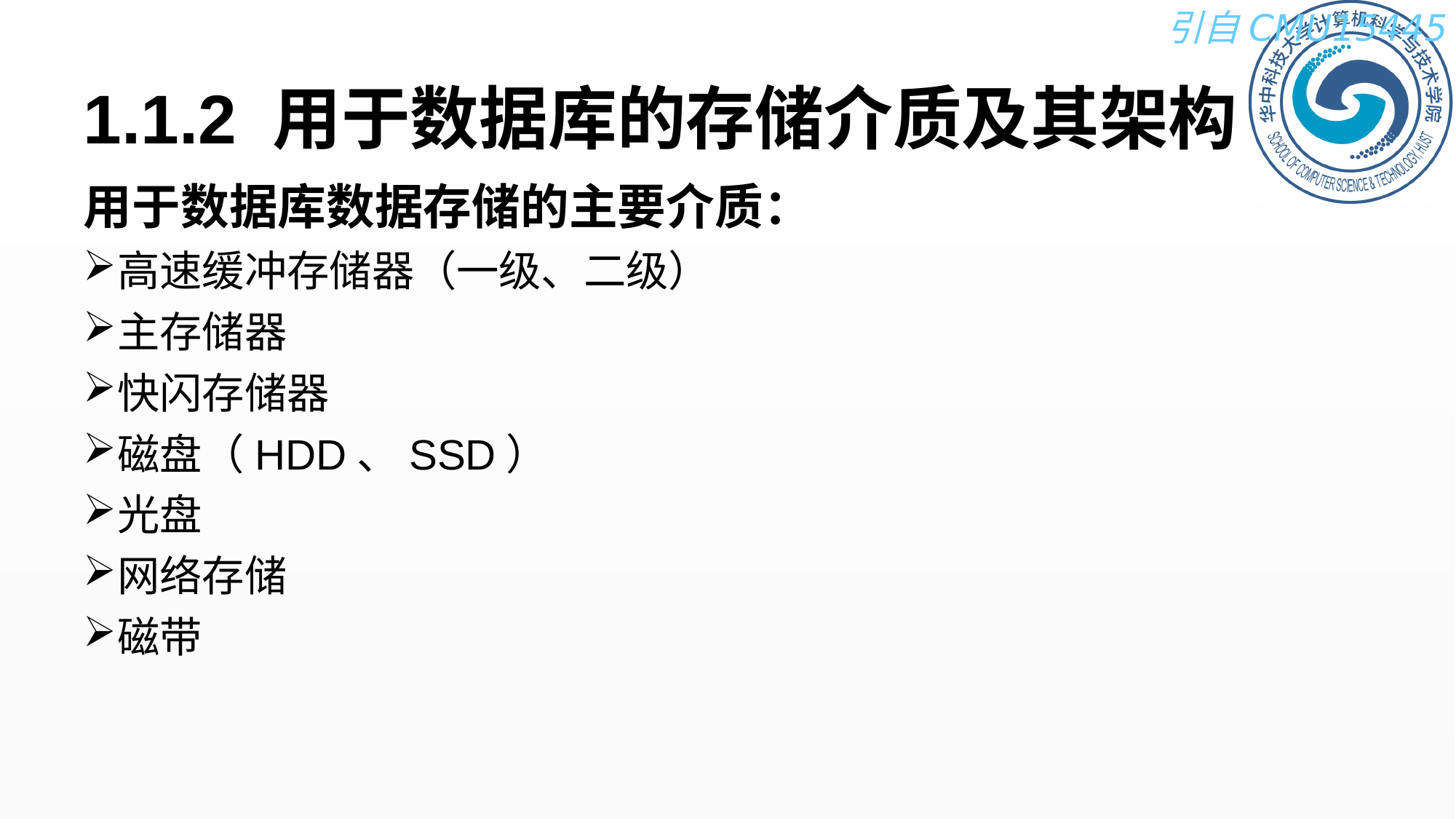

# 1.1.2 用于数据库的存储介质及其架构
用于数据库数据存储的主要介质：
高速缓冲存储器（一级、二级）
主存储器
快闪存储器
磁盘（HDD、SSD）
光盘
网络存储
磁带
6